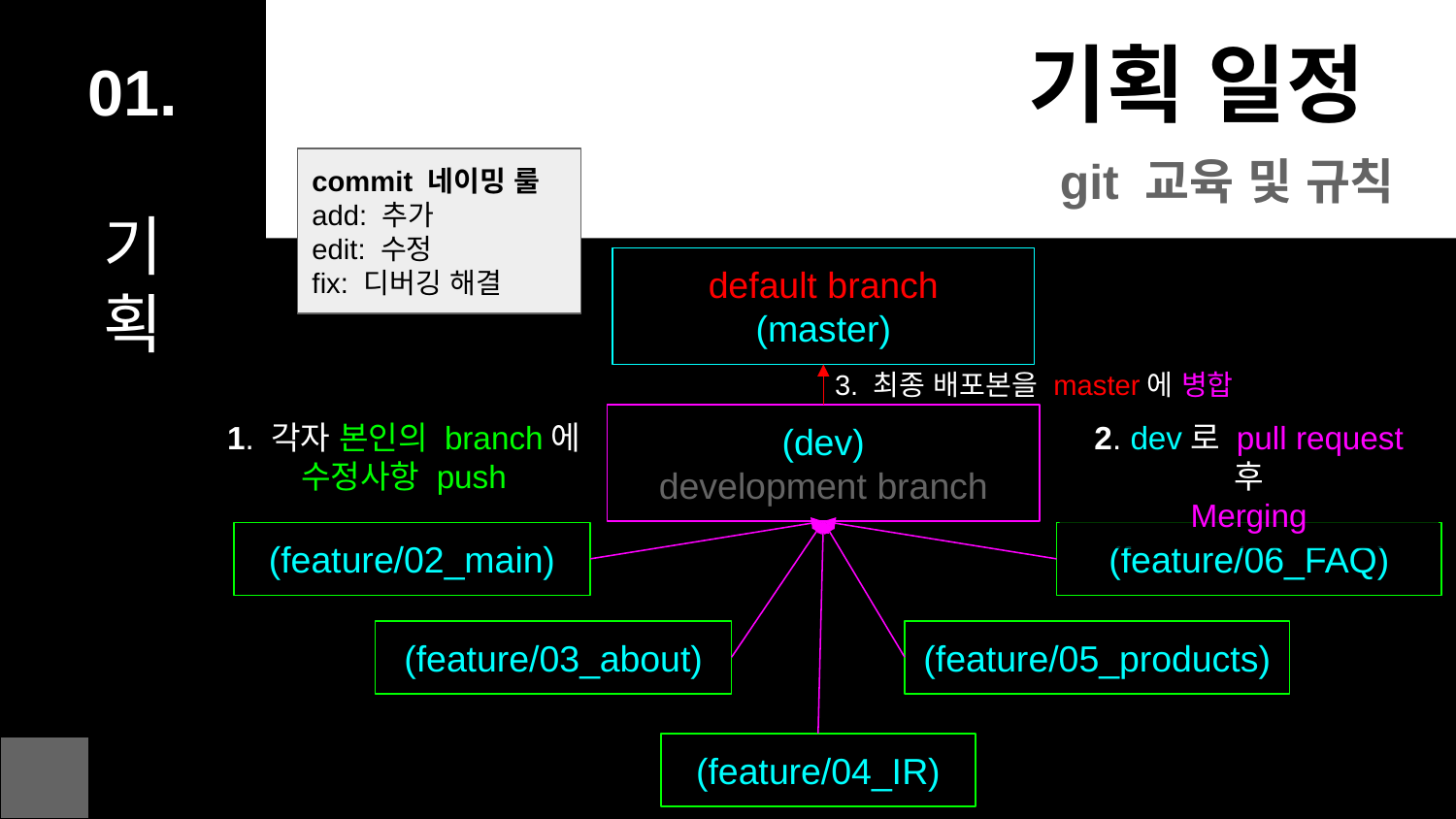

기획 일정
01.
기
획
git 교육 및 규칙
commit 네이밍 룰
add: 추가
edit: 수정
fix: 디버깅 해결
default branch
(master)
3. 최종 배포본을 master에 병합
1. 각자 본인의 branch에
수정사항 push
2. dev로 pull request 후
Merging
(dev)
development branch
(feature/02_main)
(feature/06_FAQ)
(feature/03_about)
(feature/05_products)
(feature/04_IR)